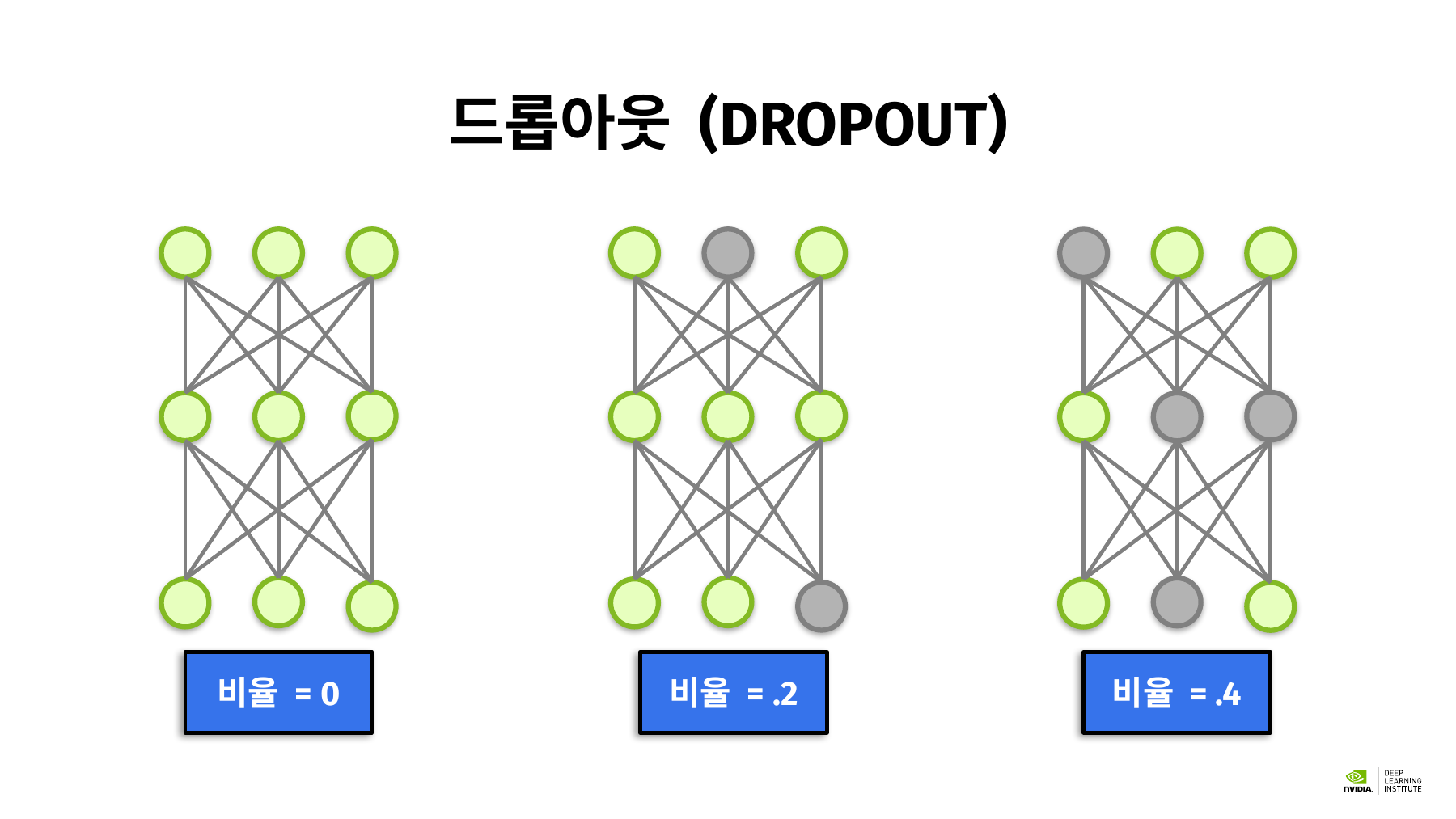

# 드롭아웃 (Dropout)

비율 = 0
비율 = .2
비율 = .4